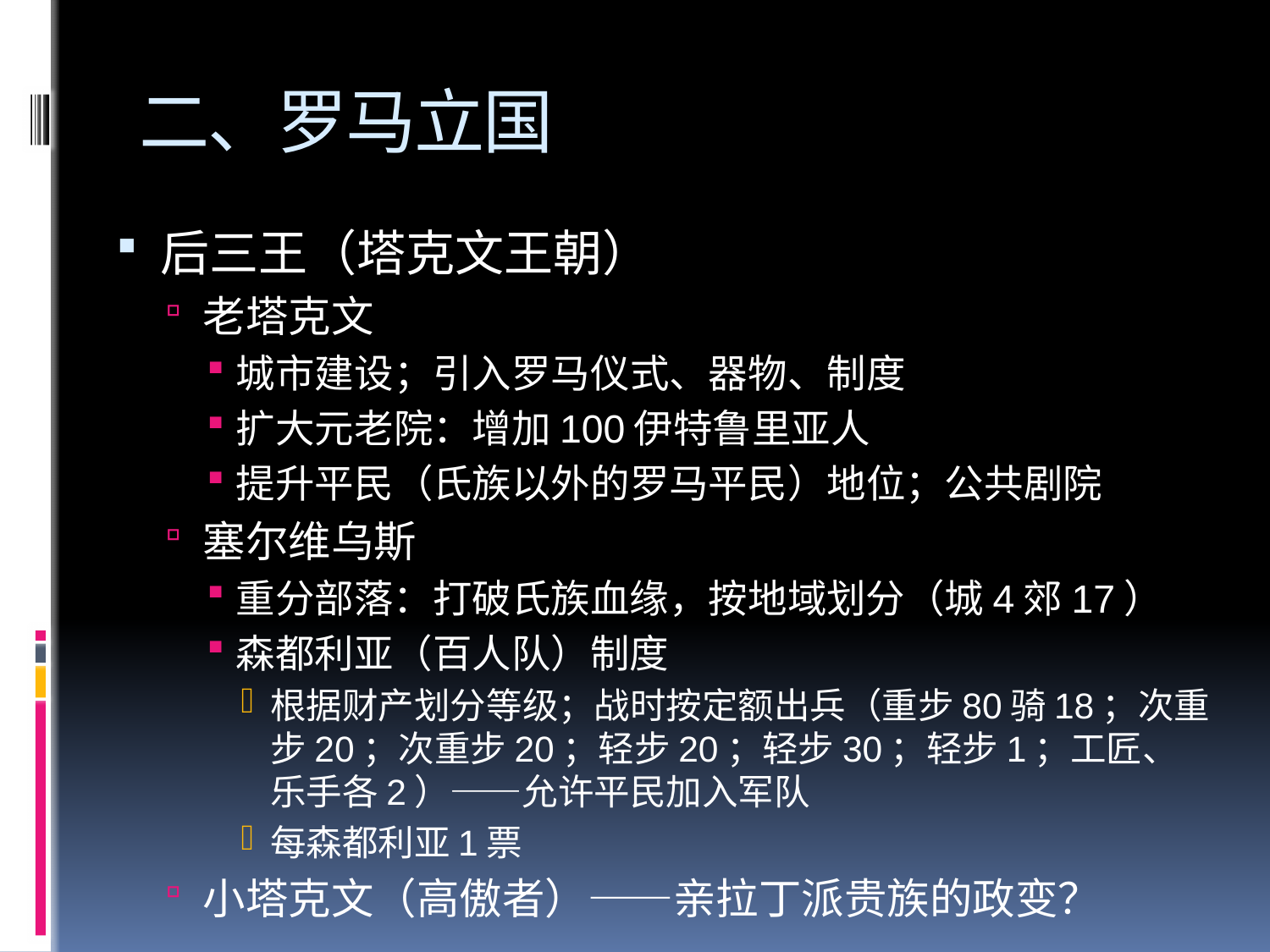

# 二、罗马立国
后三王（塔克文王朝）
老塔克文
城市建设；引入罗马仪式、器物、制度
扩大元老院：增加100伊特鲁里亚人
提升平民（氏族以外的罗马平民）地位；公共剧院
塞尔维乌斯
重分部落：打破氏族血缘，按地域划分（城4郊17）
森都利亚（百人队）制度
根据财产划分等级；战时按定额出兵（重步80骑18；次重步20；次重步20；轻步20；轻步30；轻步1；工匠、乐手各2）——允许平民加入军队
每森都利亚1票
小塔克文（高傲者）——亲拉丁派贵族的政变？